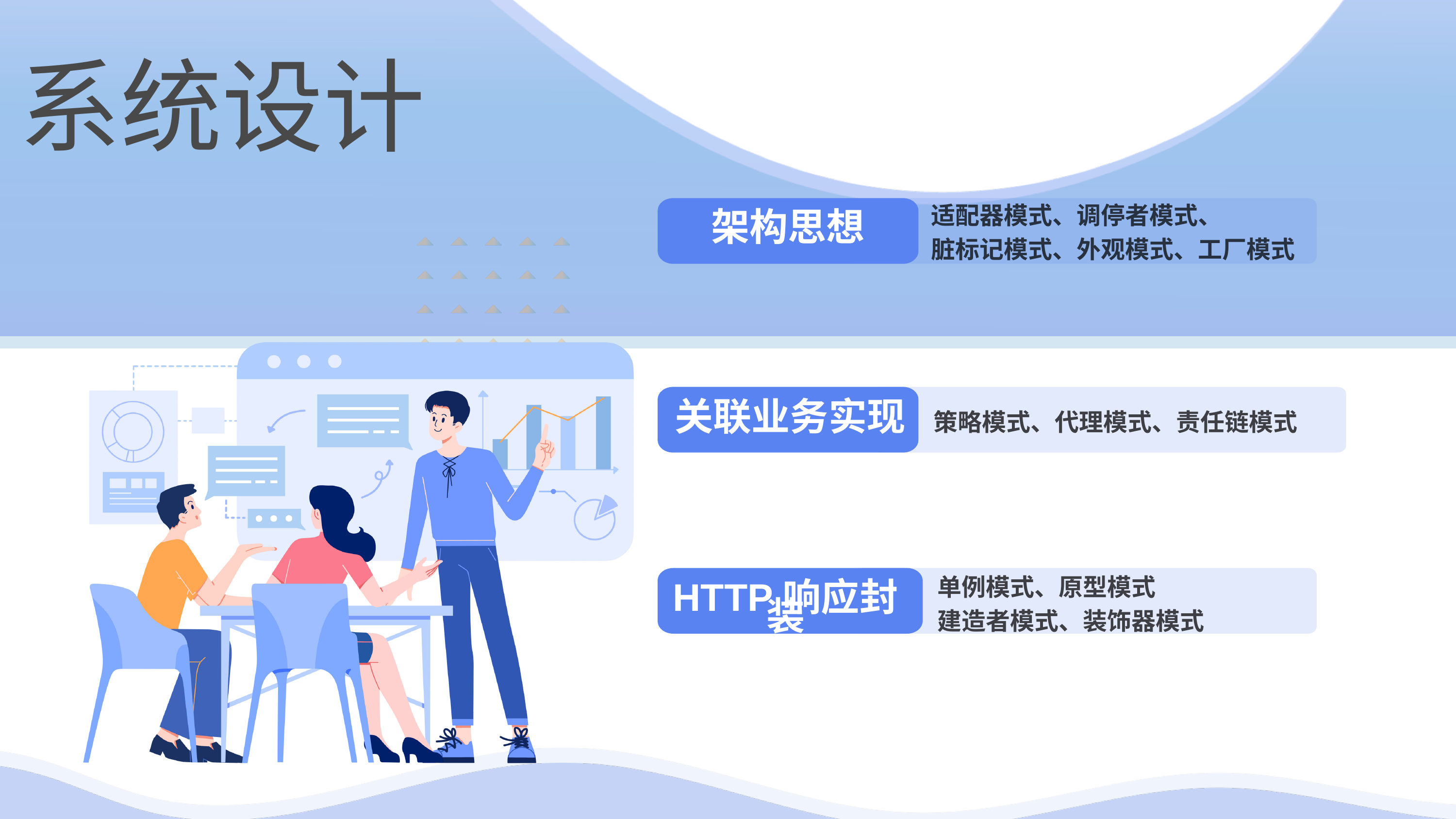

系统设计
适配器模式、调停者模式、
脏标记模式、外观模式、工厂模式

架构思想

策略模式、代理模式、责任链模式
关联业务实现
单例模式、原型模式
建造者模式、装饰器模式

HTTP响应封装